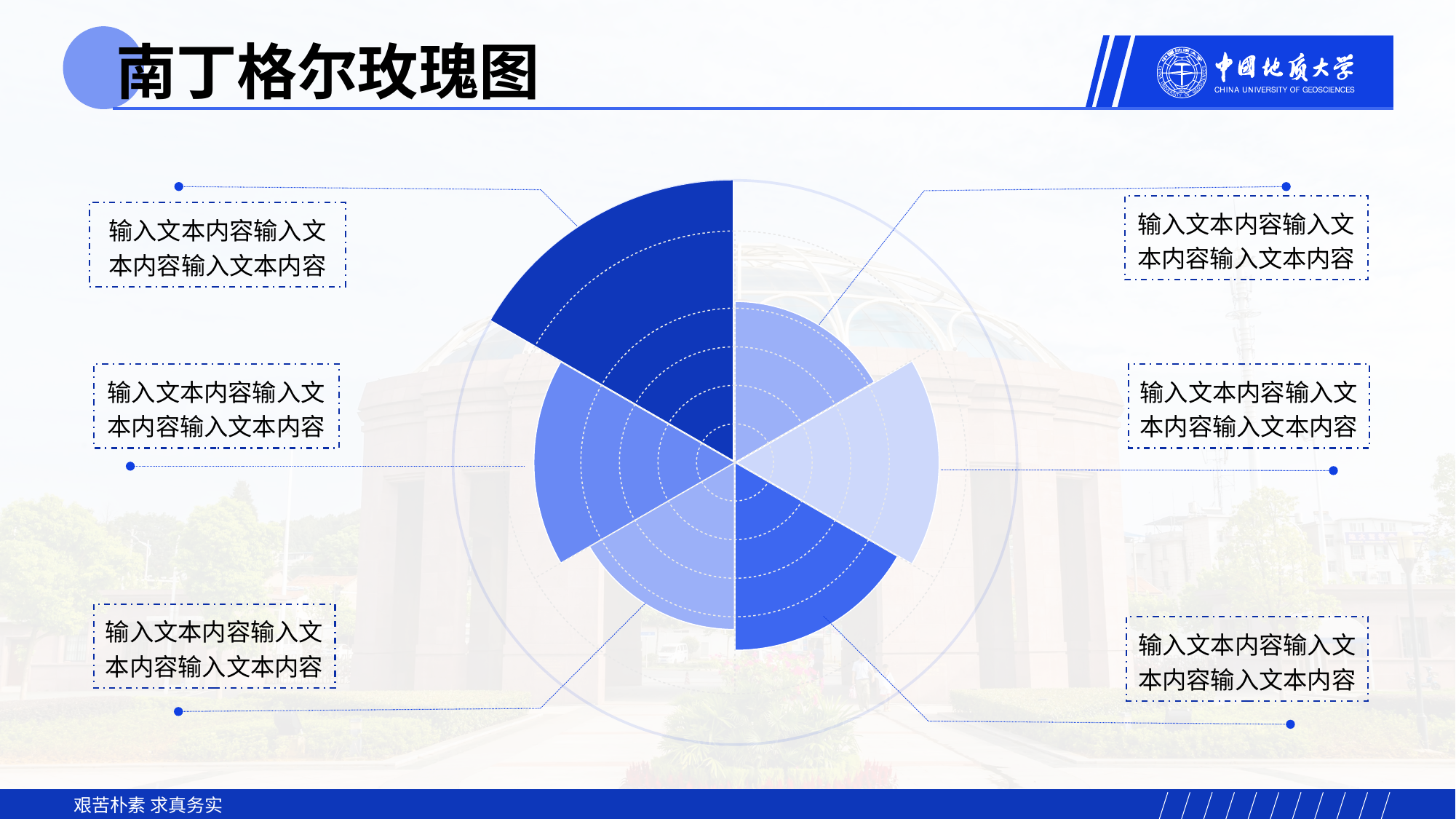

南丁格尔玫瑰图

输入文本内容输入文本内容输入文本内容
输入文本内容输入文本内容输入文本内容
输入文本内容输入文本内容输入文本内容
输入文本内容输入文本内容输入文本内容

输入文本内容输入文本内容输入文本内容

输入文本内容输入文本内容输入文本内容